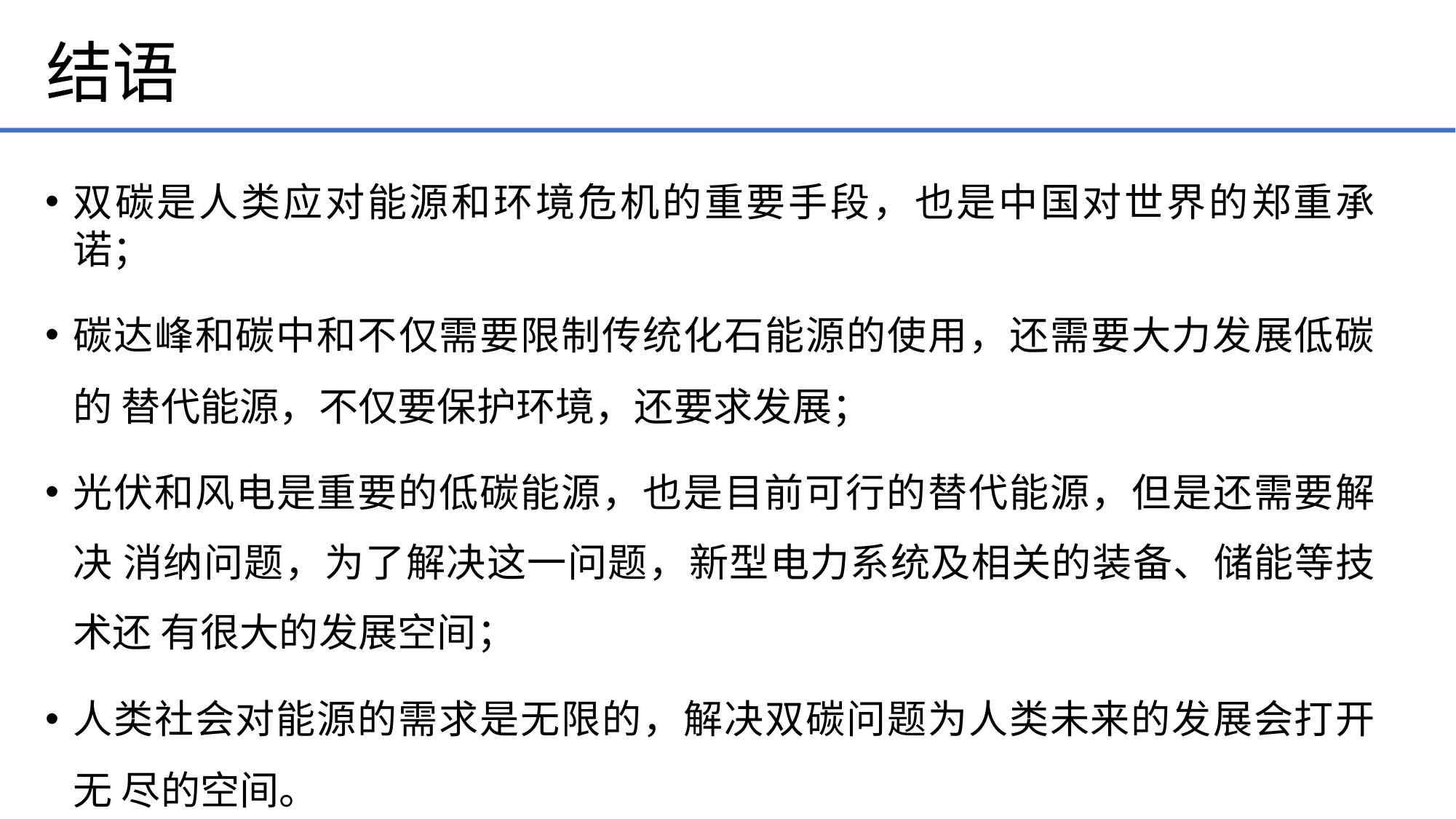

# 结语
双碳是人类应对能源和环境危机的重要手段，也是中国对世界的郑重承诺；
碳达峰和碳中和不仅需要限制传统化石能源的使用，还需要大力发展低碳的 替代能源，不仅要保护环境，还要求发展；
光伏和风电是重要的低碳能源，也是目前可行的替代能源，但是还需要解决 消纳问题，为了解决这一问题，新型电力系统及相关的装备、储能等技术还 有很大的发展空间；
人类社会对能源的需求是无限的，解决双碳问题为人类未来的发展会打开无 尽的空间。